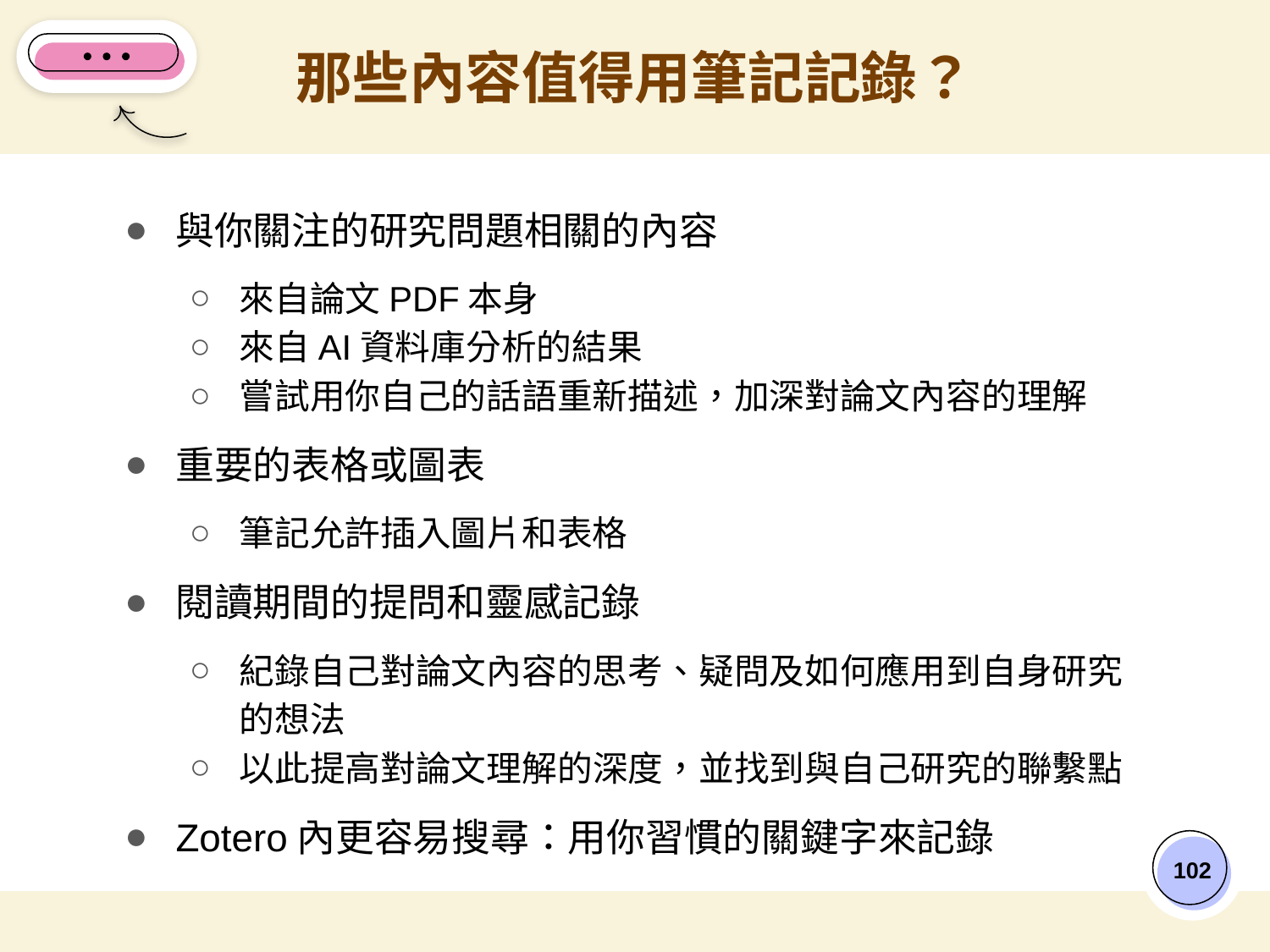

# 那些內容值得用筆記記錄？
與你關注的研究問題相關的內容
來自論文PDF本身
來自AI資料庫分析的結果
嘗試用你自己的話語重新描述，加深對論文內容的理解
重要的表格或圖表
筆記允許插入圖片和表格
閱讀期間的提問和靈感記錄
紀錄自己對論文內容的思考、疑問及如何應用到自身研究的想法
以此提高對論文理解的深度，並找到與自己研究的聯繫點
Zotero內更容易搜尋：用你習慣的關鍵字來記錄
102